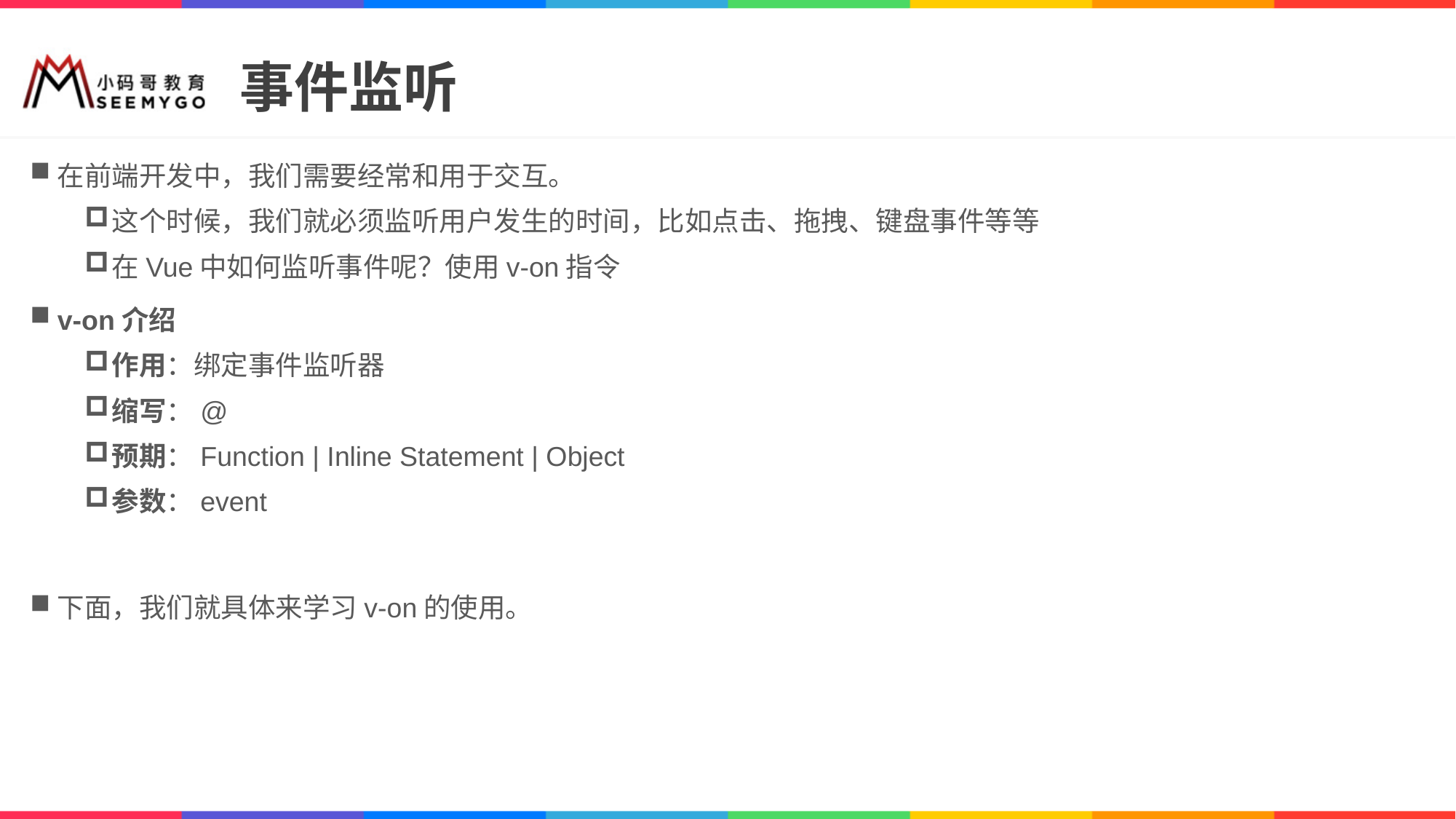

# 事件监听
在前端开发中，我们需要经常和用于交互。
这个时候，我们就必须监听用户发生的时间，比如点击、拖拽、键盘事件等等
在Vue中如何监听事件呢？使用v-on指令
v-on介绍
作用：绑定事件监听器
缩写：@
预期：Function | Inline Statement | Object
参数：event

下面，我们就具体来学习v-on的使用。